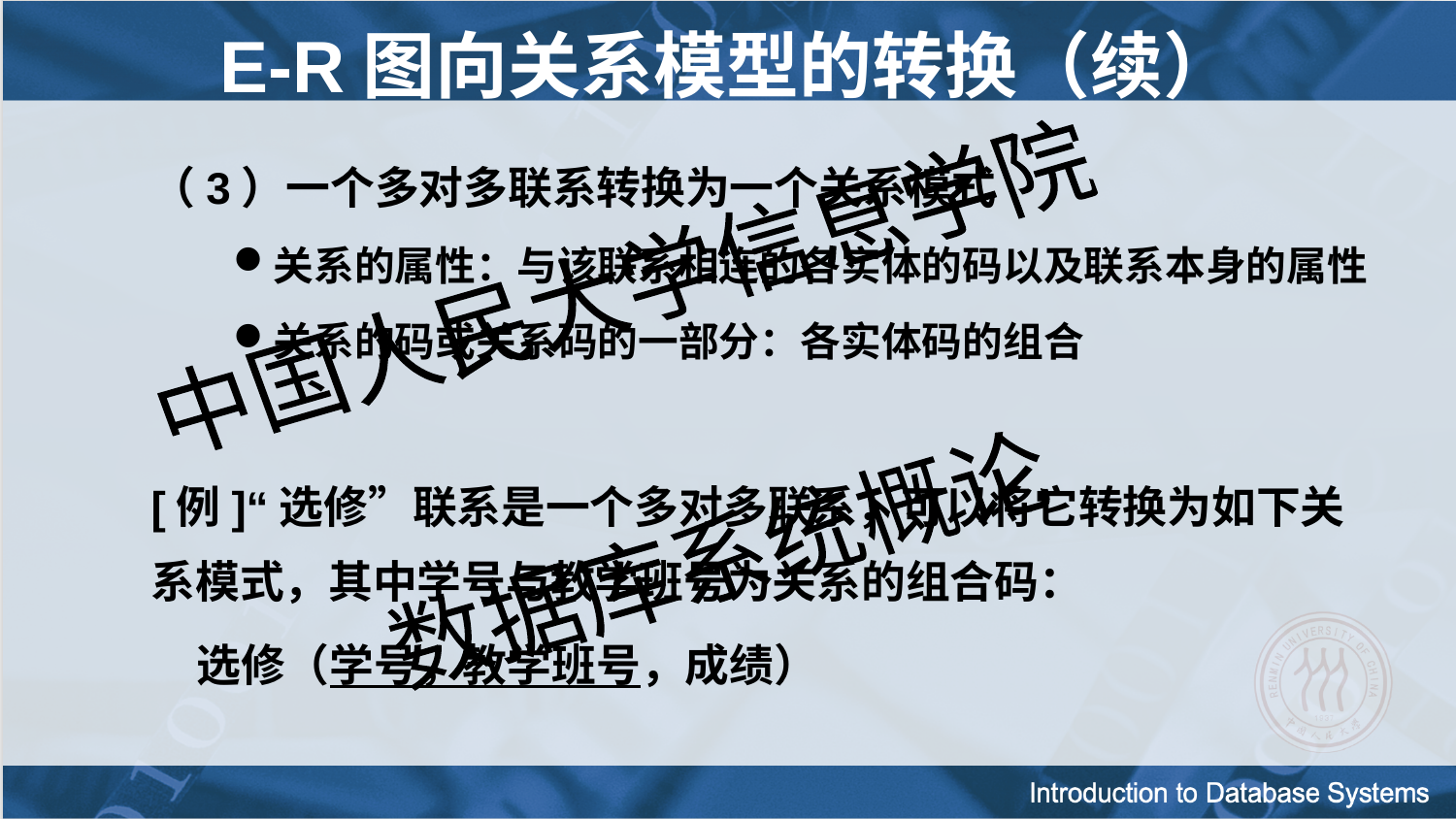

E-R图向关系模型的转换（续）
（3）一个多对多联系转换为一个关系模式
关系的属性：与该联系相连的各实体的码以及联系本身的属性
关系的码或关系码的一部分：各实体码的组合

[例]“选修”联系是一个多对多联系，可以将它转换为如下关系模式，其中学号与教学班号为关系的组合码：
　　  选修（学号，教学班号，成绩）